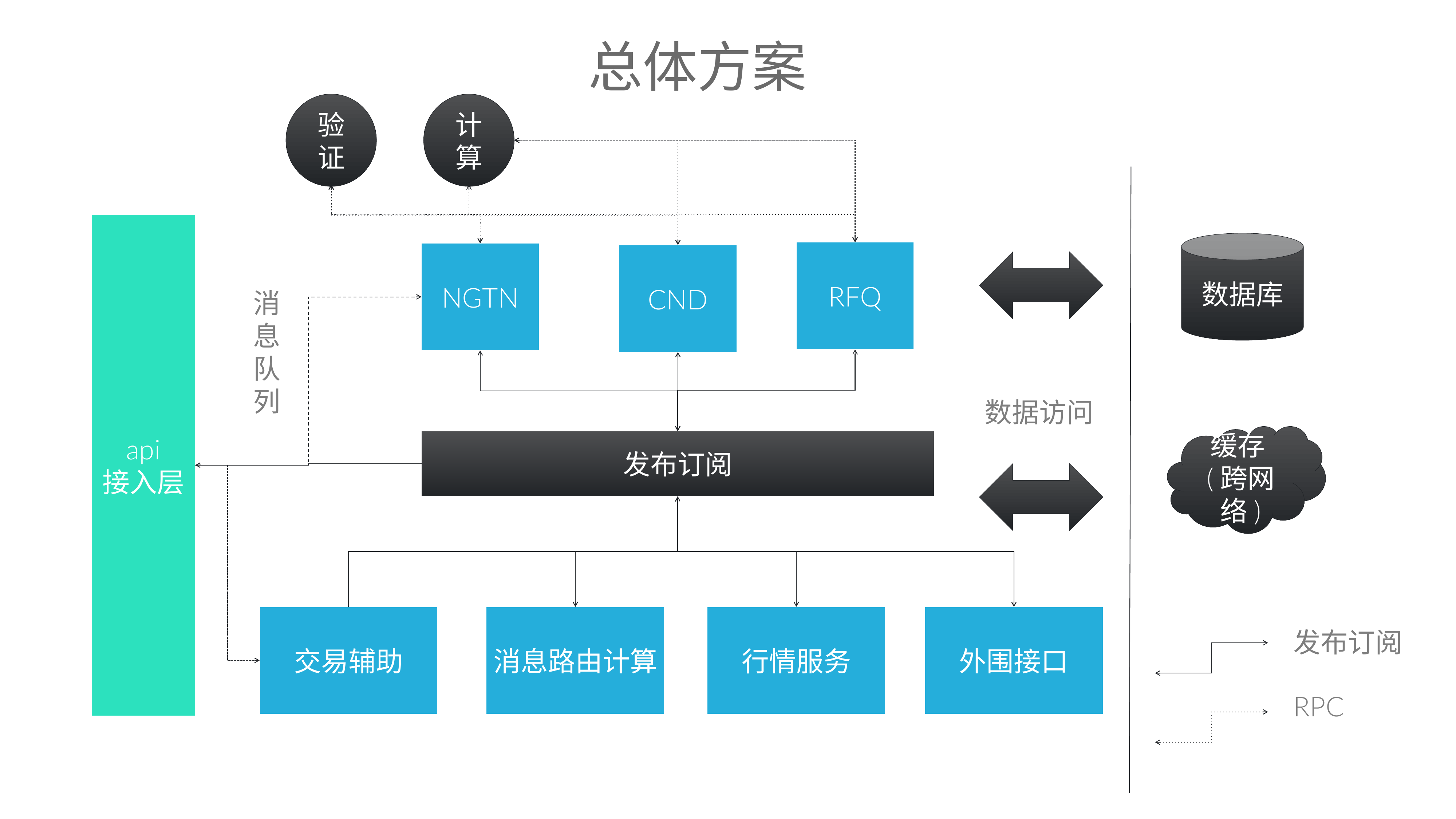

总体方案
验证
计算
api
接入层
数据库
RFQ
NGTN
CND

消息队列
数据访问
缓存(跨网络)
发布订阅

交易辅助
消息路由计算
行情服务
外围接口
发布订阅
RPC